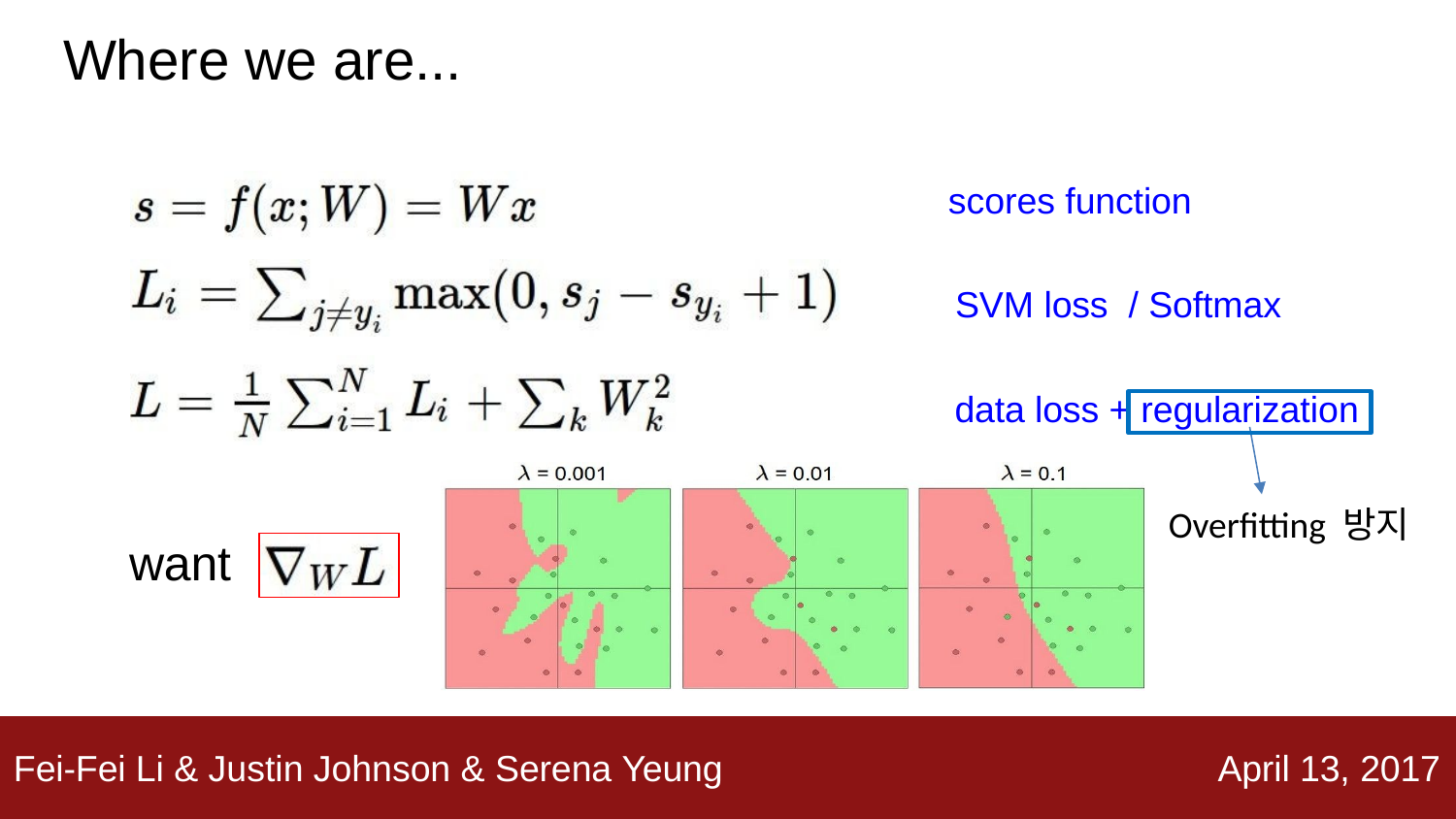

# Where we are...

scores function

SVM loss  / Softmax

data loss + regularization

Overfitting 방지
want

Fei-Fei Li & Justin Johnson & Serena Yeung
April 13, 2017